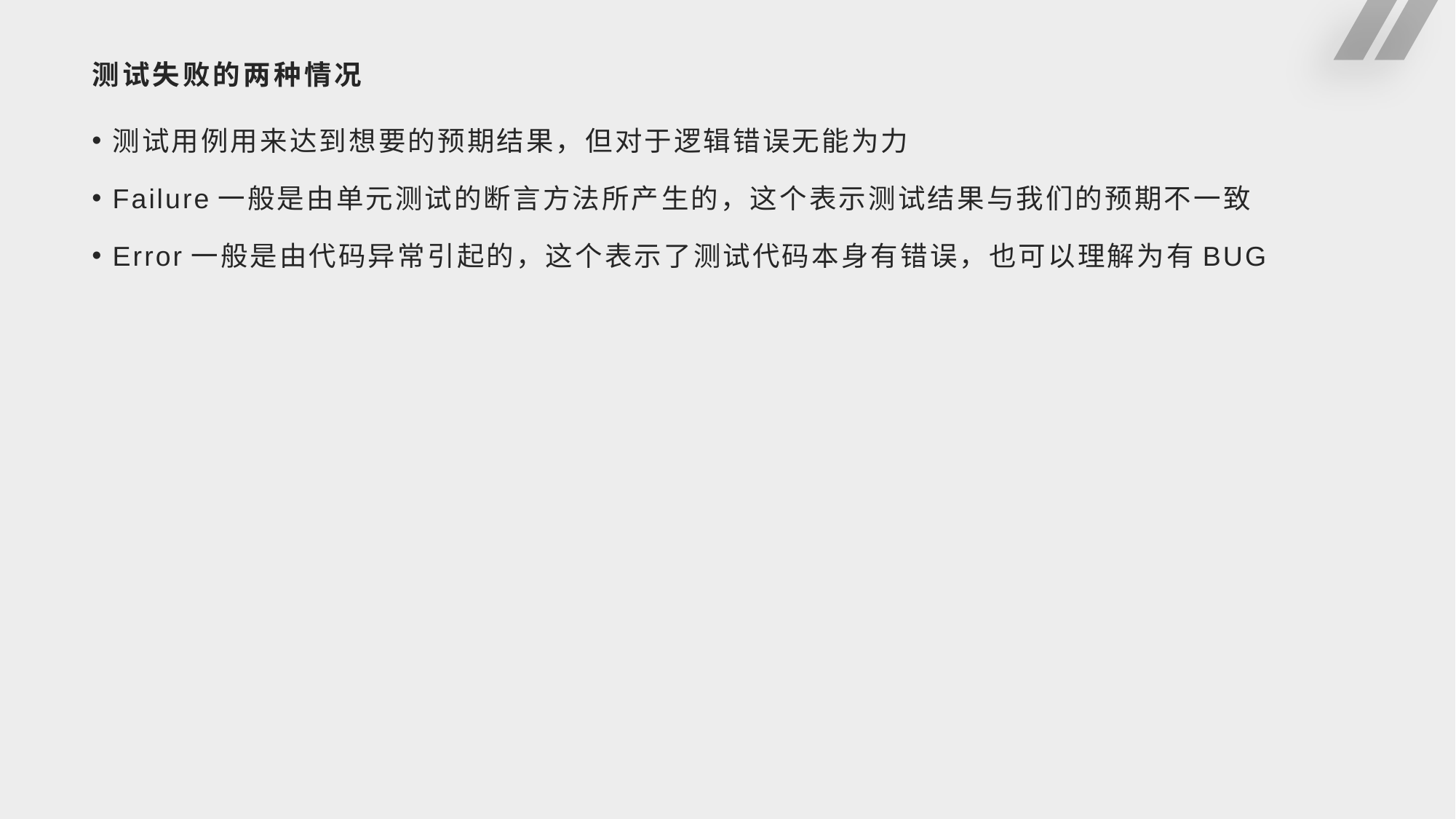

# 测试失败的两种情况
测试用例用来达到想要的预期结果，但对于逻辑错误无能为力
Failure一般是由单元测试的断言方法所产生的，这个表示测试结果与我们的预期不一致
Error一般是由代码异常引起的，这个表示了测试代码本身有错误，也可以理解为有BUG